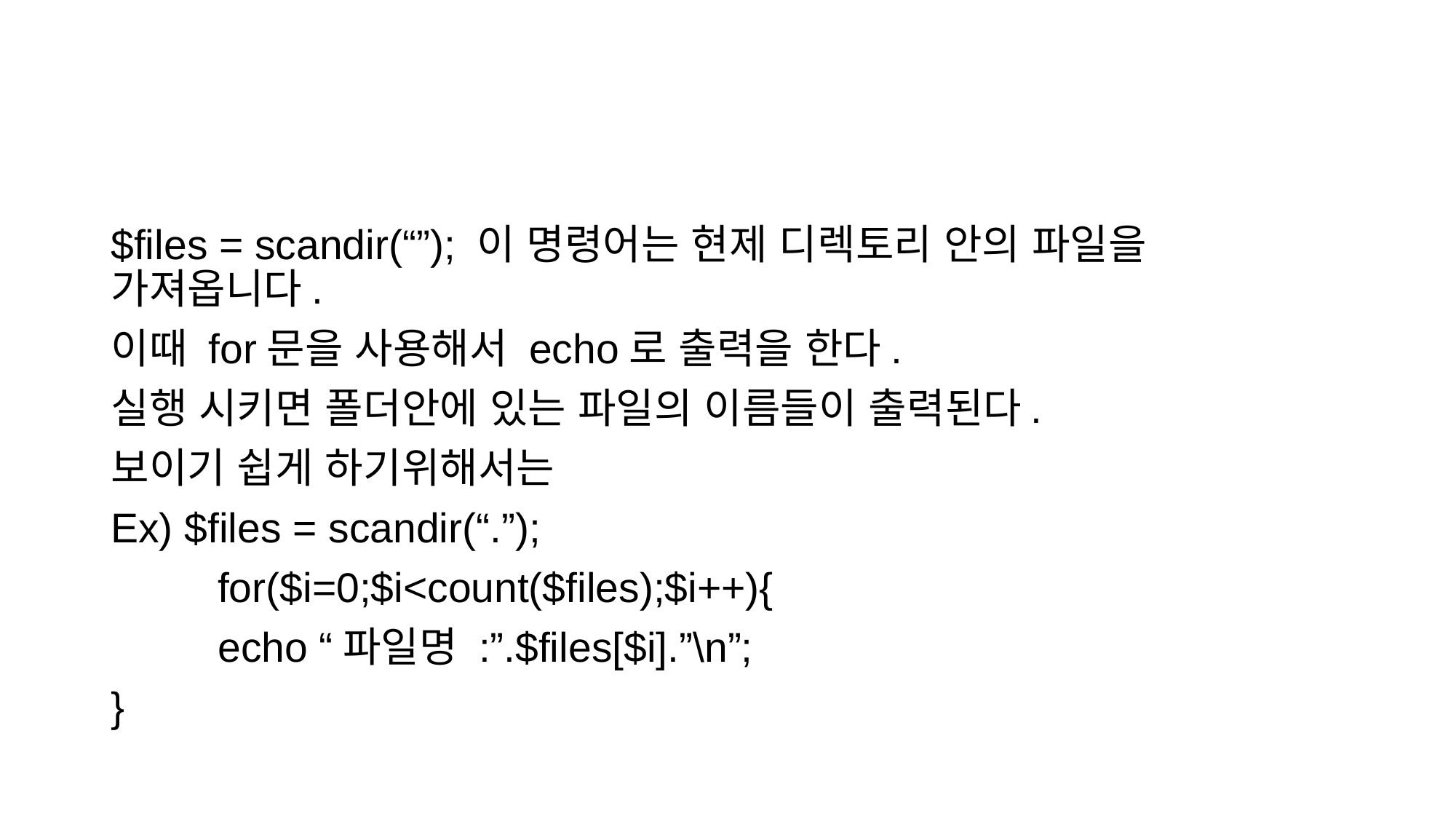

$files = scandir(“”); 이 명령어는 현제 디렉토리 안의 파일을 가져옵니다.
이때 for문을 사용해서 echo로 출력을 한다.
실행 시키면 폴더안에 있는 파일의 이름들이 출력된다.
보이기 쉽게 하기위해서는
Ex) $files = scandir(“.”);
	for($i=0;$i<count($files);$i++){
		echo “파일명 :”.$files[$i].”\n”;
}